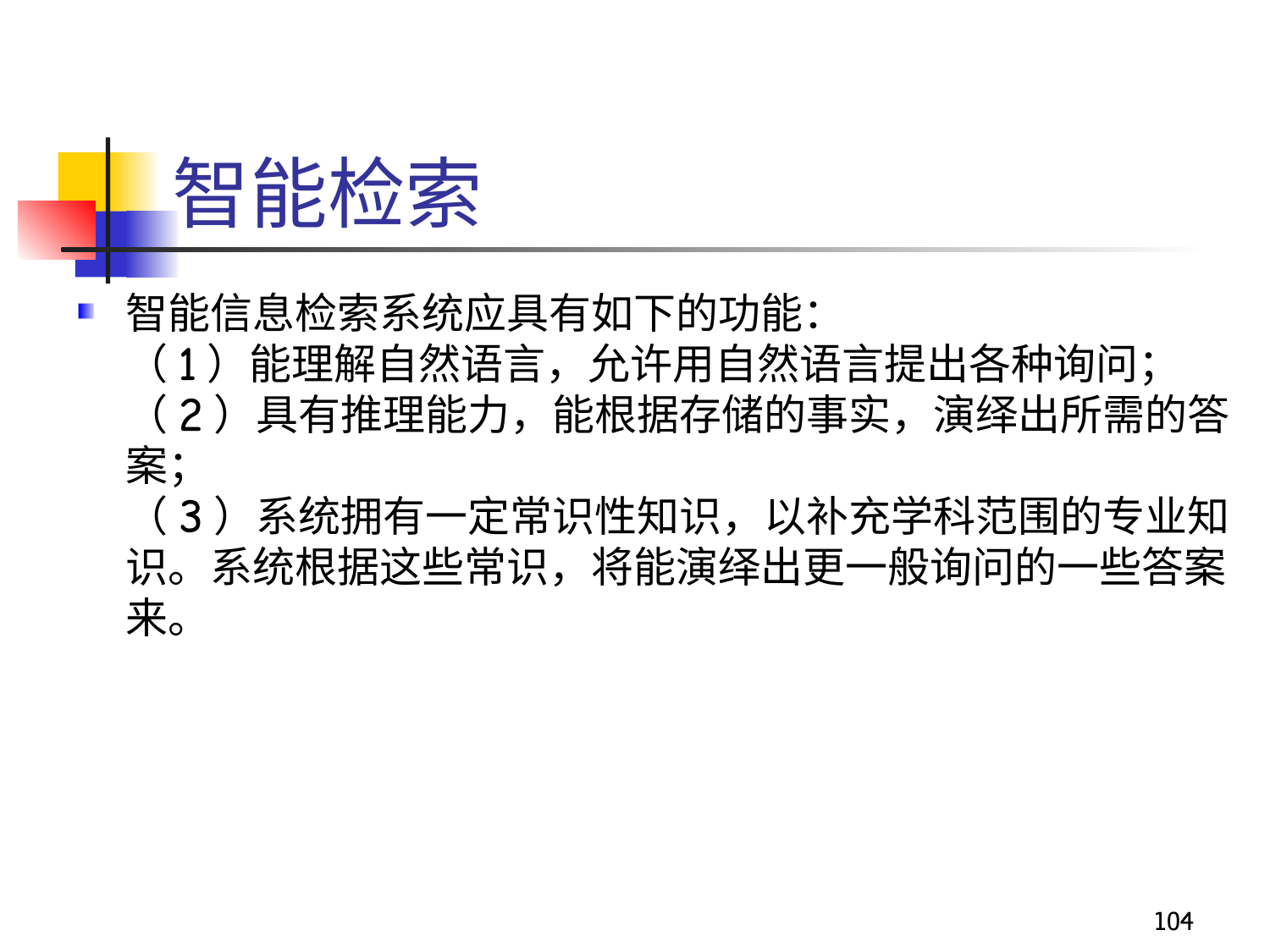

# 智能检索
智能信息检索系统应具有如下的功能：
（1）能理解自然语言，允许用自然语言提出各种询问；
（2）具有推理能力，能根据存储的事实，演绎出所需的答案；
（3）系统拥有一定常识性知识，以补充学科范围的专业知识。系统根据这些常识，将能演绎出更一般询问的一些答案来。
104